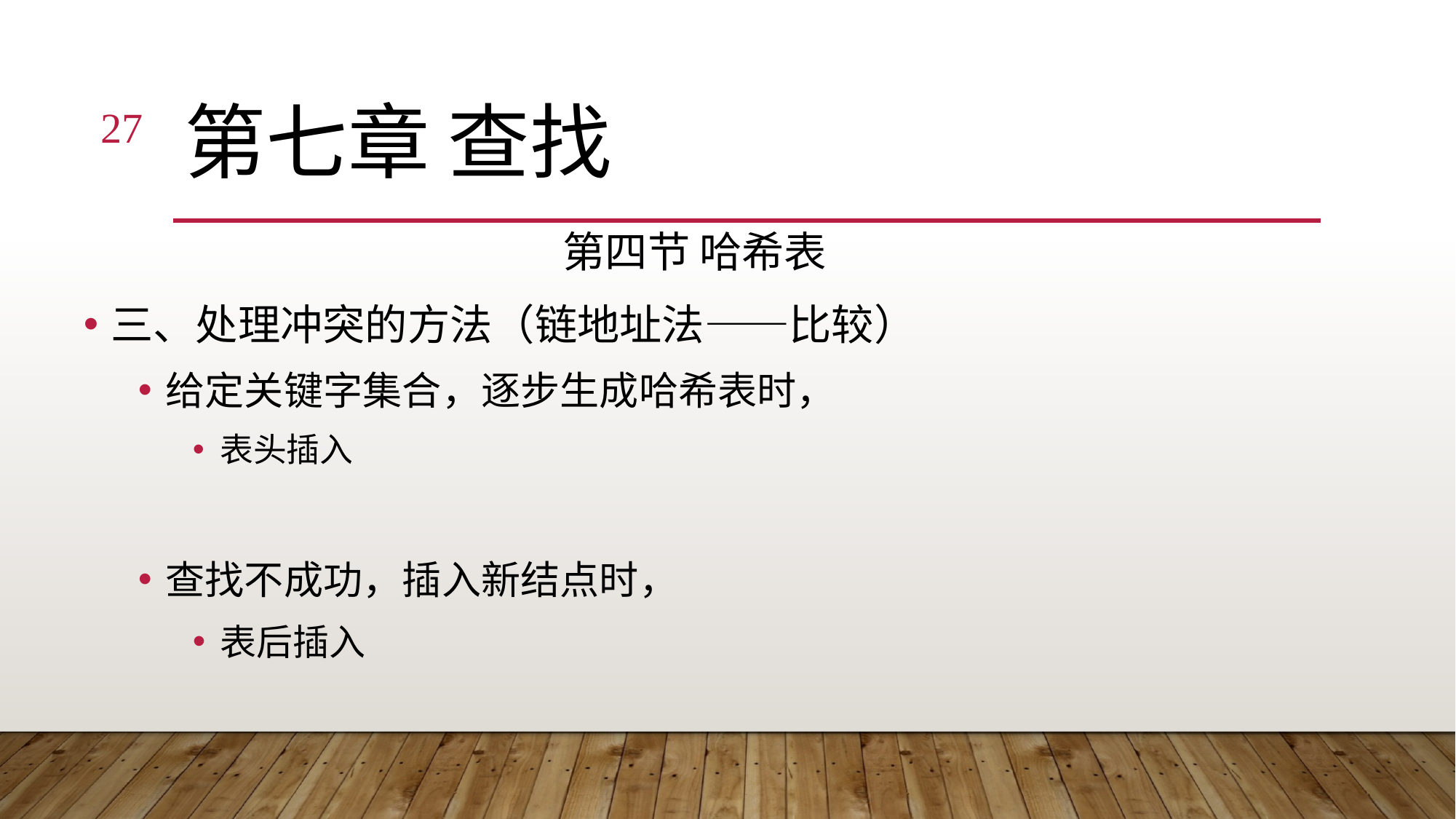

27
# 第七章 查找
第四节 哈希表
三、处理冲突的方法（链地址法——比较）
给定关键字集合，逐步生成哈希表时，
表头插入

查找不成功，插入新结点时，
表后插入